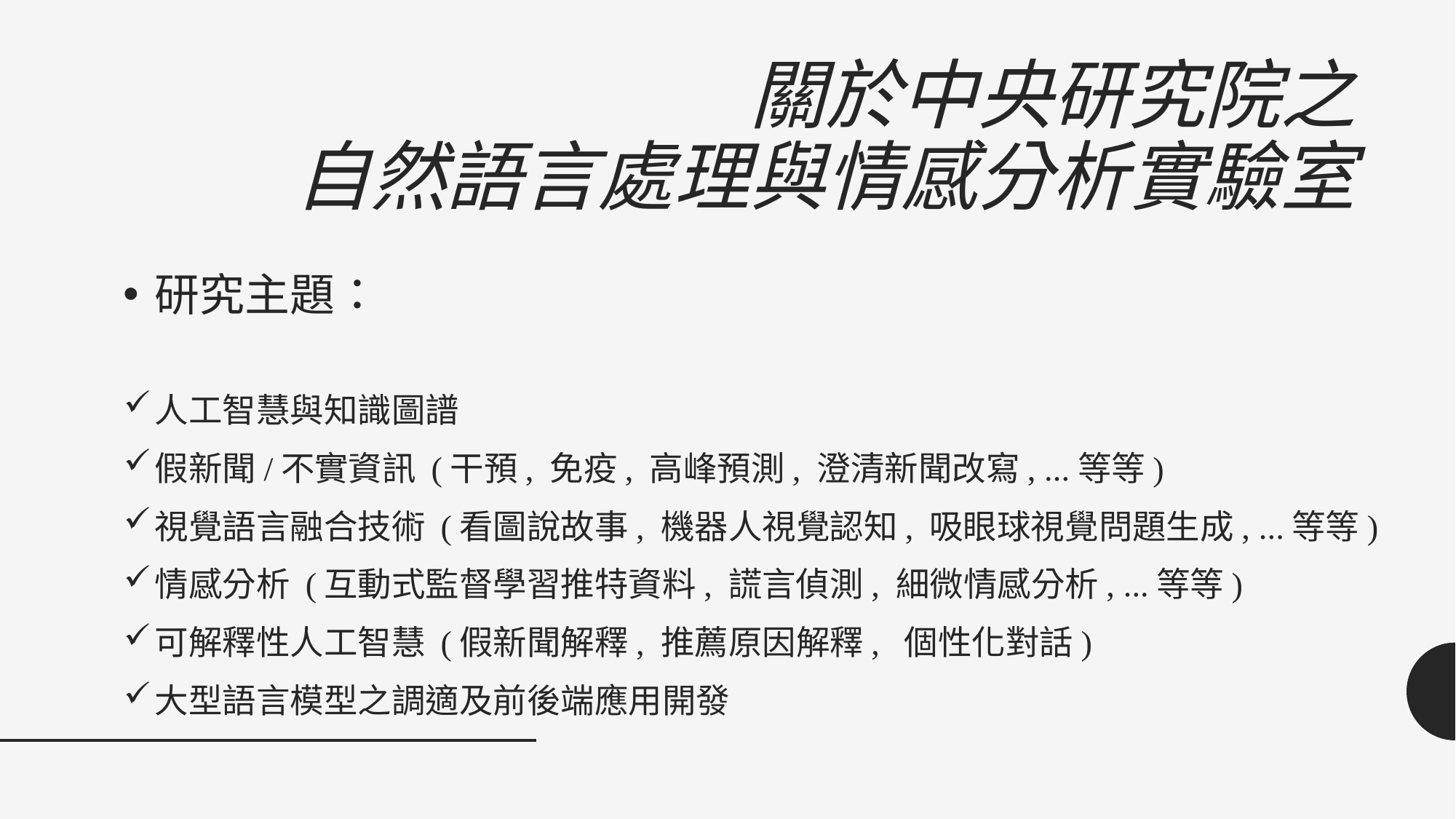

# 關於中央研究院之 自然語言處理與情感分析實驗室
研究主題：

人工智慧與知識圖譜
假新聞/不實資訊 (干預, 免疫, 高峰預測, 澄清新聞改寫, ...等等)
視覺語言融合技術 (看圖說故事, 機器人視覺認知, 吸眼球視覺問題生成, ...等等)
情感分析 (互動式監督學習推特資料, 謊言偵測, 細微情感分析, ...等等)
可解釋性人工智慧 (假新聞解釋, 推薦原因解釋,  個性化對話)
大型語言模型之調適及前後端應用開發